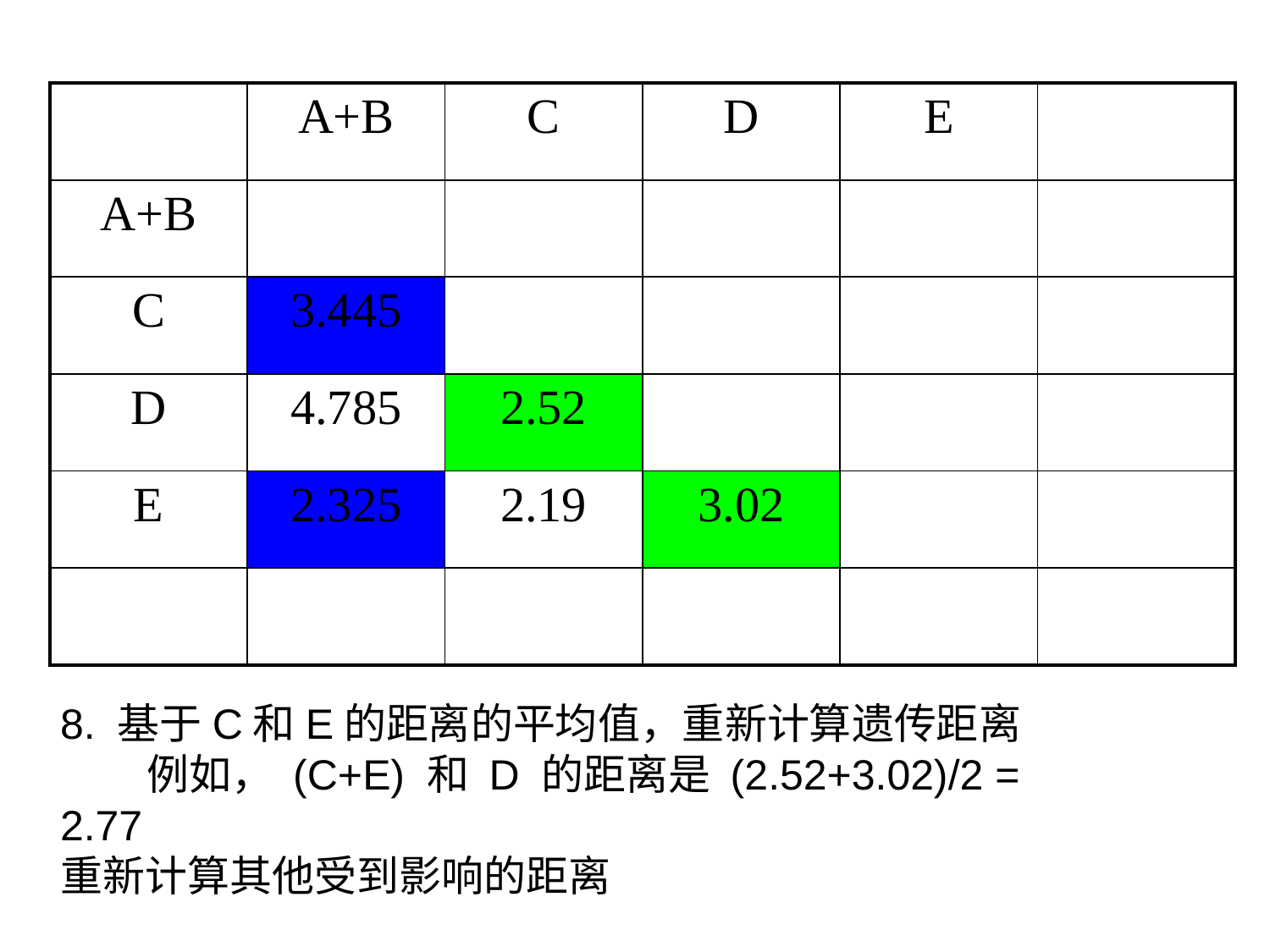

|  | A+B | C | D | E |  |
| --- | --- | --- | --- | --- | --- |
| A+B |  |  |  |  |  |
| C | 3.445 |  |  |  |  |
| D | 4.785 | 2.52 |  |  |  |
| E | 2.325 | 2.19 | 3.02 |  |  |
|  |  |  |  |  |  |
8. 基于C和E的距离的平均值，重新计算遗传距离
        例如， (C+E) 和 D 的距离是 (2.52+3.02)/2 = 2.77
重新计算其他受到影响的距离